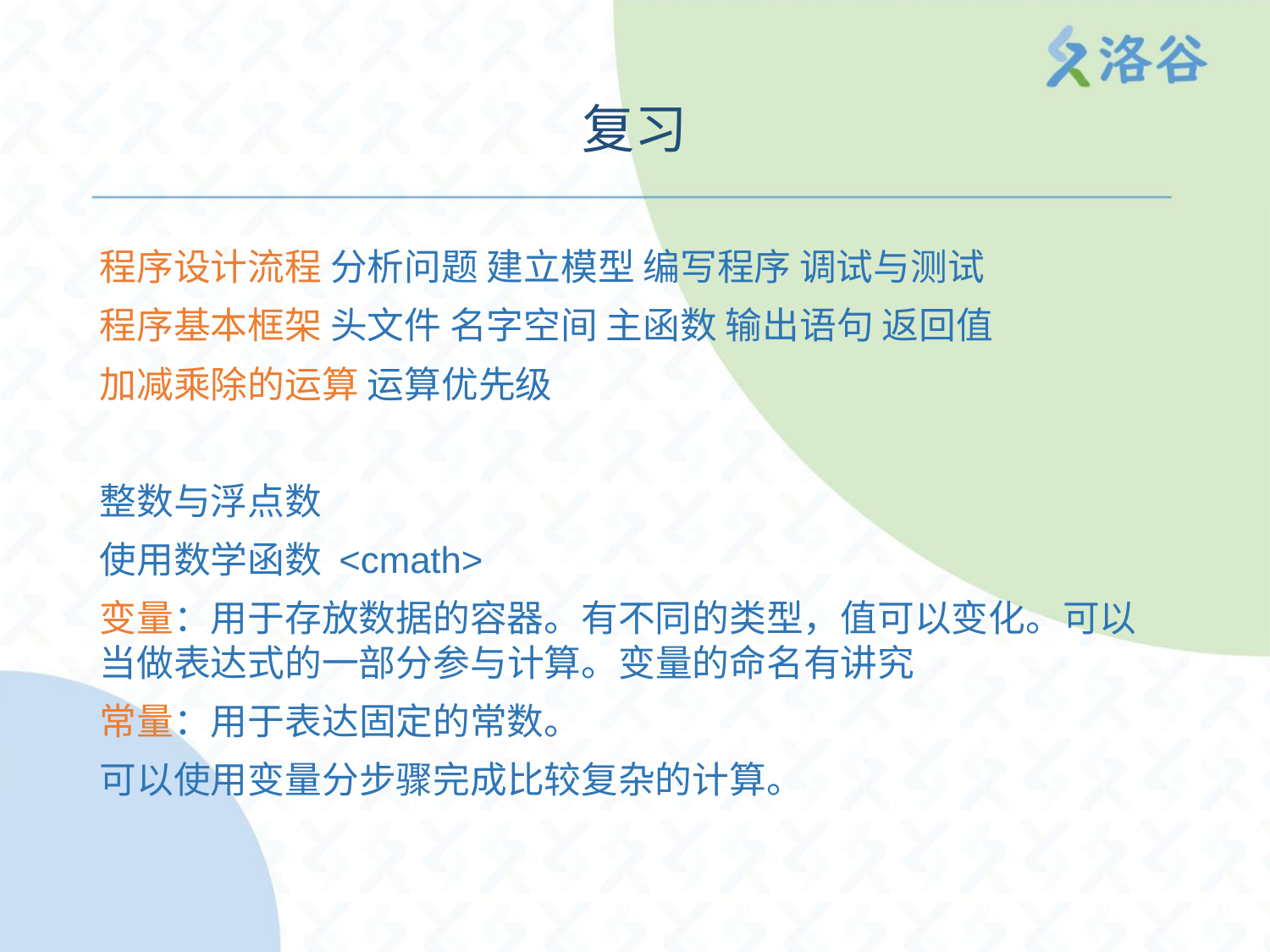

复习
程序设计流程 分析问题 建立模型 编写程序 调试与测试
程序基本框架 头文件 名字空间 主函数 输出语句 返回值
加减乘除的运算 运算优先级
整数与浮点数
使用数学函数 <cmath>
变量：用于存放数据的容器。有不同的类型，值可以变化。可以
当做表达式的一部分参与计算。变量的命名有讲究
常量：用于表达固定的常数。
可以使用变量分步骤完成比较复杂的计算。